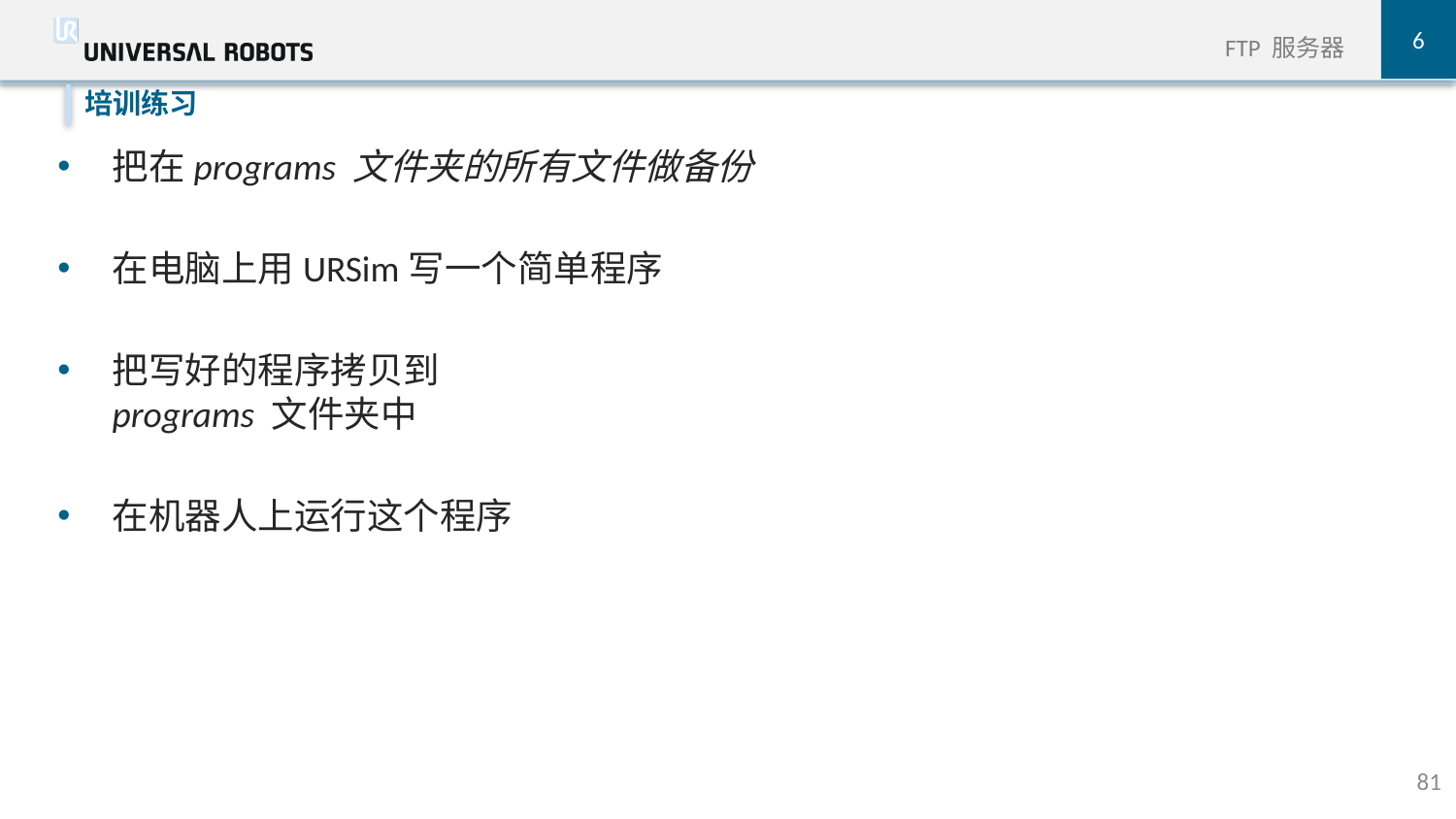

6
FTP 服务器
培训练习

把在programs 文件夹的所有文件做备份

在电脑上用URSim写一个简单程序

把写好的程序拷贝到
programs 文件夹中

在机器人上运行这个程序

81